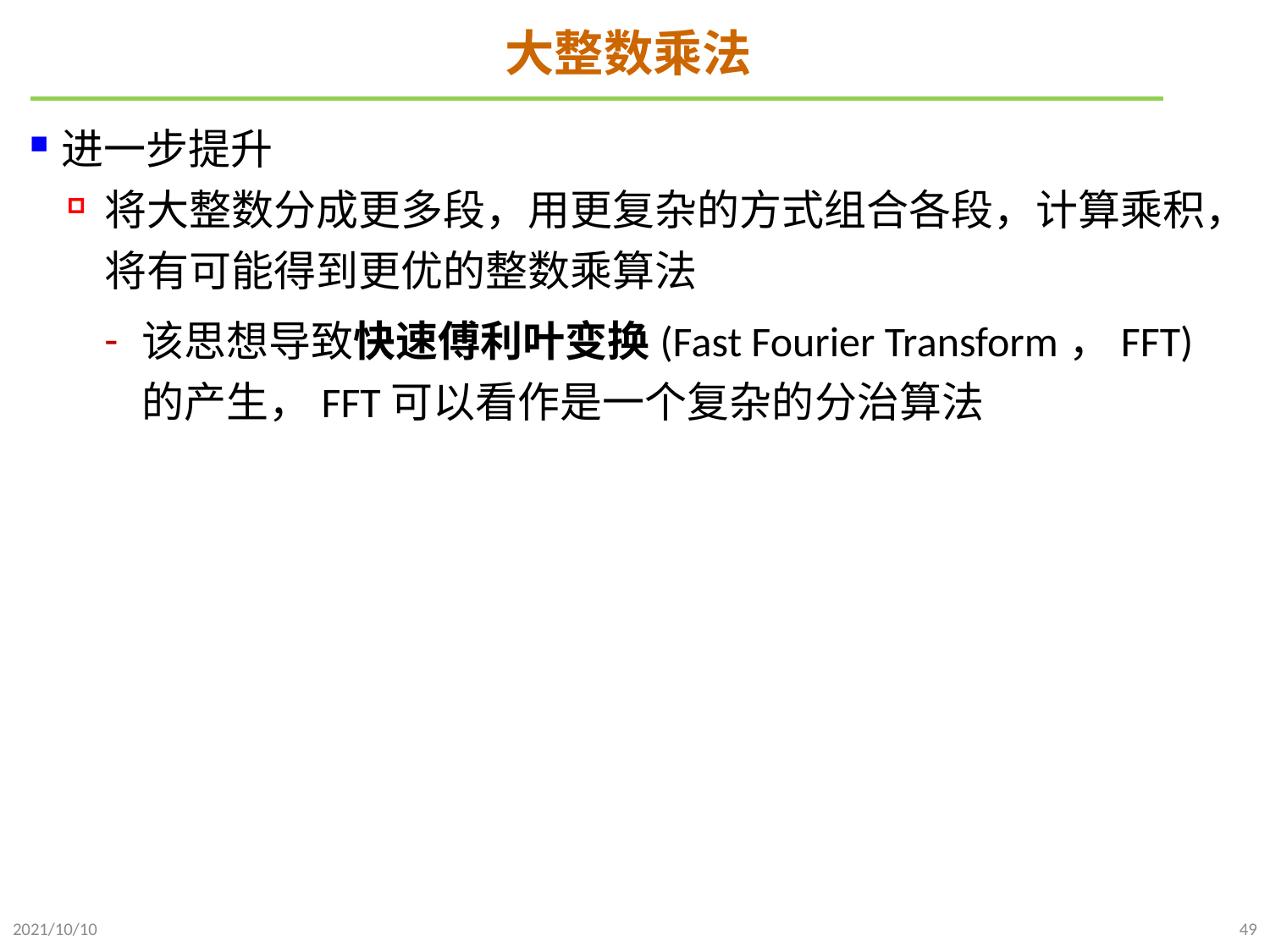

# 大整数乘法
进一步提升
将大整数分成更多段，用更复杂的方式组合各段，计算乘积，将有可能得到更优的整数乘算法
该思想导致快速傅利叶变换(Fast Fourier Transform，FFT)的产生，FFT可以看作是一个复杂的分治算法

2021/10/10
49